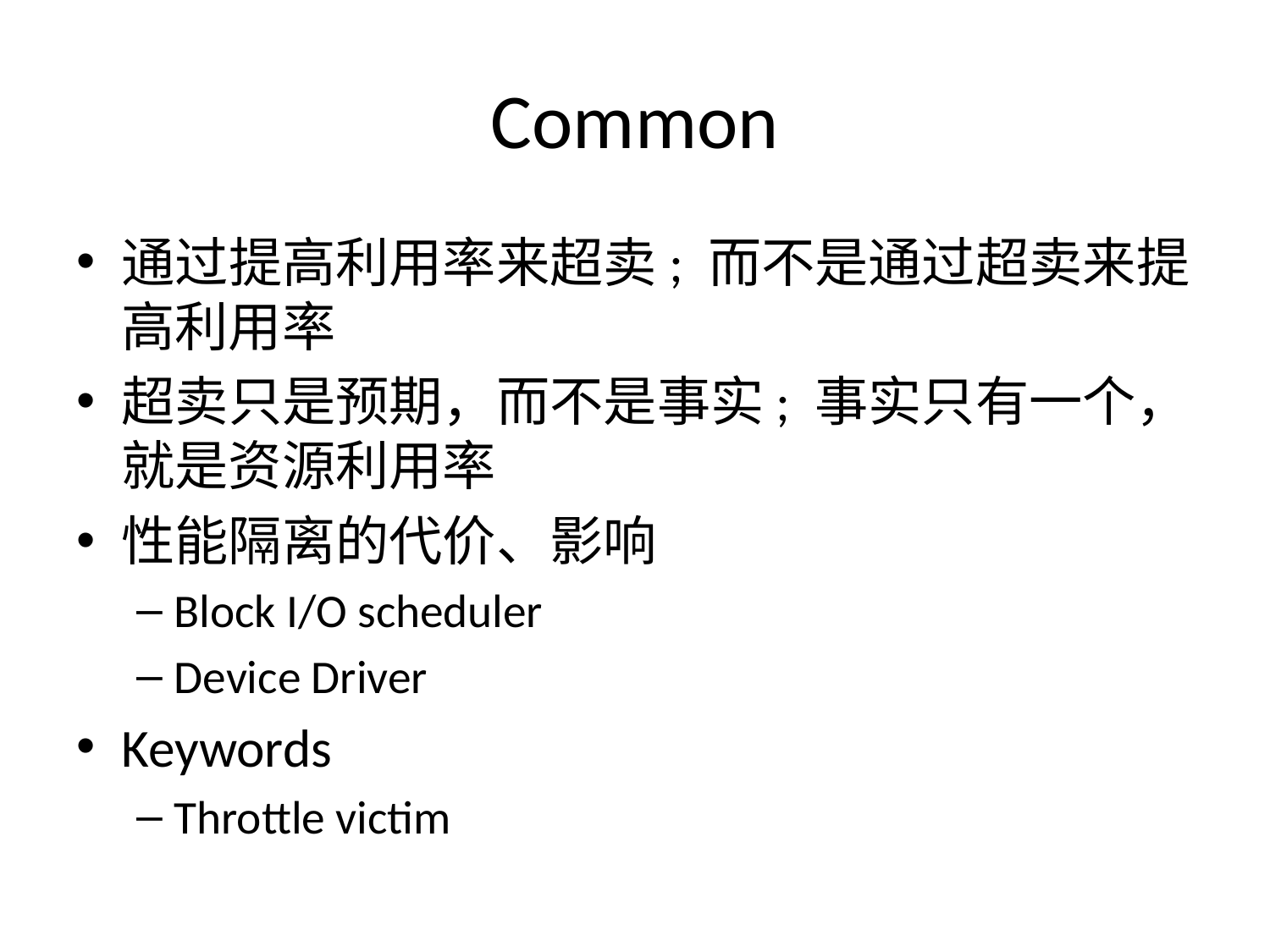

# Common
通过提高利用率来超卖; 而不是通过超卖来提高利用率
超卖只是预期，而不是事实; 事实只有一个，就是资源利用率
性能隔离的代价、影响
Block I/O scheduler
Device Driver
Keywords
Throttle victim